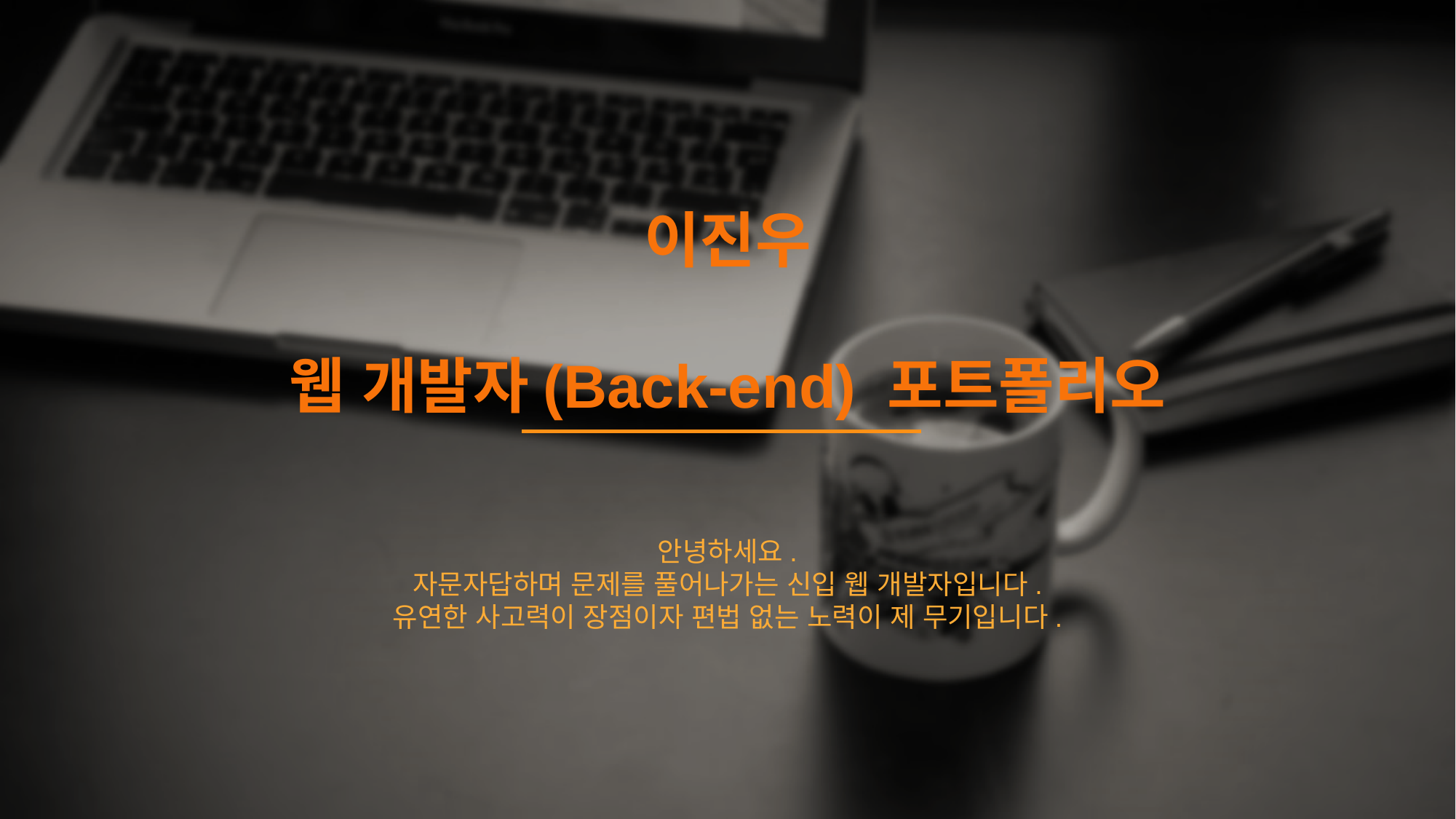

이진우
웹 개발자(Back-end) 포트폴리오
안녕하세요.
자문자답하며 문제를 풀어나가는 신입 웹 개발자입니다.
유연한 사고력이 장점이자 편법 없는 노력이 제 무기입니다.